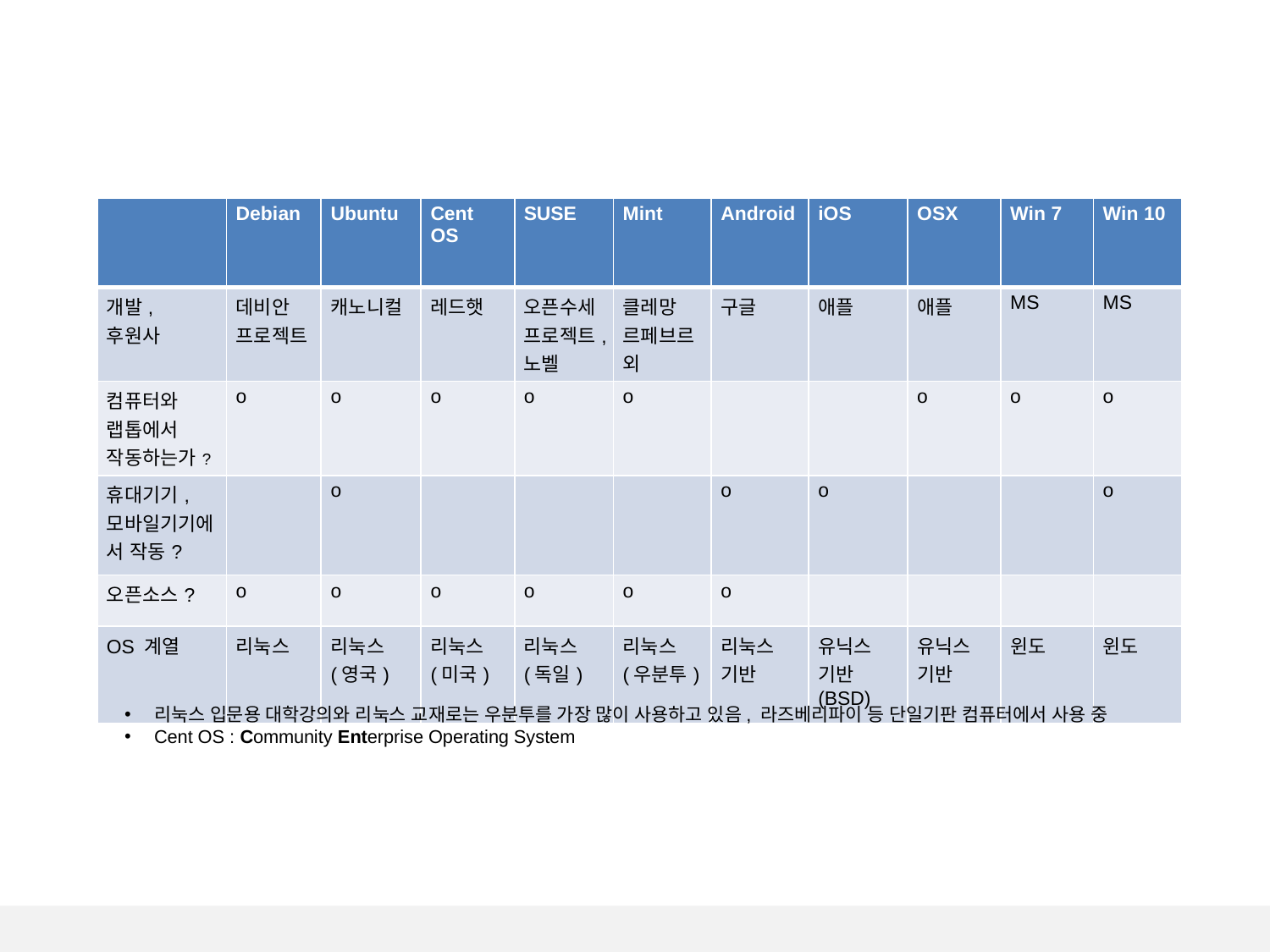

|  | Debian | Ubuntu | Cent OS | SUSE | Mint | Android | iOS | OSX | Win 7 | Win 10 |
| --- | --- | --- | --- | --- | --- | --- | --- | --- | --- | --- |
| 개발, 후원사 | 데비안 프로젝트 | 캐노니컬 | 레드햇 | 오픈수세 프로젝트, 노벨 | 클레망 르페브르 외 | 구글 | 애플 | 애플 | MS | MS |
| 컴퓨터와 랩톱에서 작동하는가? | o | o | o | o | o |  |  | o | o | o |
| 휴대기기, 모바일기기에서 작동? |  | o |  |  |  | o | o |  |  | o |
| 오픈소스? | o | o | o | o | o | o |  |  |  |  |
| OS 계열 | 리눅스 | 리눅스 (영국) | 리눅스 (미국) | 리눅스 (독일) | 리눅스 (우분투) | 리눅스 기반 | 유닉스 기반 (BSD) | 유닉스 기반 | 윈도 | 윈도 |
리눅스 입문용 대학강의와 리눅스 교재로는 우분투를 가장 많이 사용하고 있음, 라즈베리파이 등 단일기판 컴퓨터에서 사용 중
Cent OS : Community Enterprise Operating System